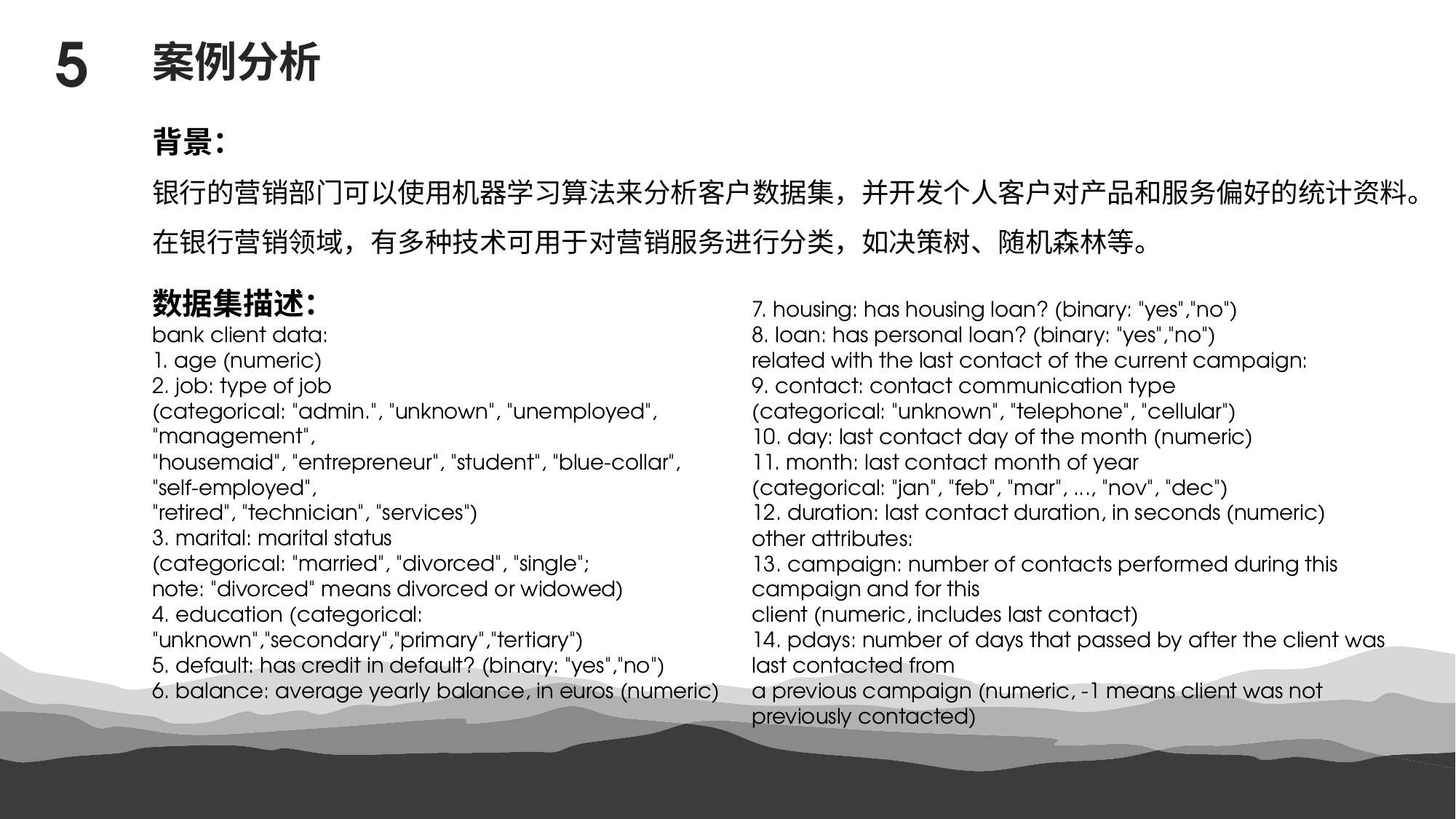

5
案例分析
背景：
银行的营销部门可以使用机器学习算法来分析客户数据集，并开发个人客户对产品和服务偏好的统计资料。
在银行营销领域，有多种技术可用于对营销服务进行分类，如决策树、随机森林等。
数据集描述：
bank client data:
1. age (numeric)
2. job: type of job
(categorical: "admin.", "unknown", "unemployed", "management",
"housemaid", "entrepreneur", "student", "blue-collar", "self-employed",
"retired", "technician", "services")
3. marital: marital status
(categorical: "married", "divorced", "single";
note: "divorced" means divorced or widowed)
4. education (categorical: "unknown","secondary","primary","tertiary")
5. default: has credit in default? (binary: "yes","no")
6. balance: average yearly balance, in euros (numeric)

7. housing: has housing loan? (binary: "yes","no")
8. loan: has personal loan? (binary: "yes","no")
related with the last contact of the current campaign:
9. contact: contact communication type
(categorical: "unknown", "telephone", "cellular")
10. day: last contact day of the month (numeric)
11. month: last contact month of year
(categorical: "jan", "feb", "mar", ..., "nov", "dec")
12. duration: last contact duration, in seconds (numeric)
other attributes:
13. campaign: number of contacts performed during this campaign and for this
client (numeric, includes last contact)
14. pdays: number of days that passed by after the client was last contacted from
a previous campaign (numeric, -1 means client was not previously contacted)